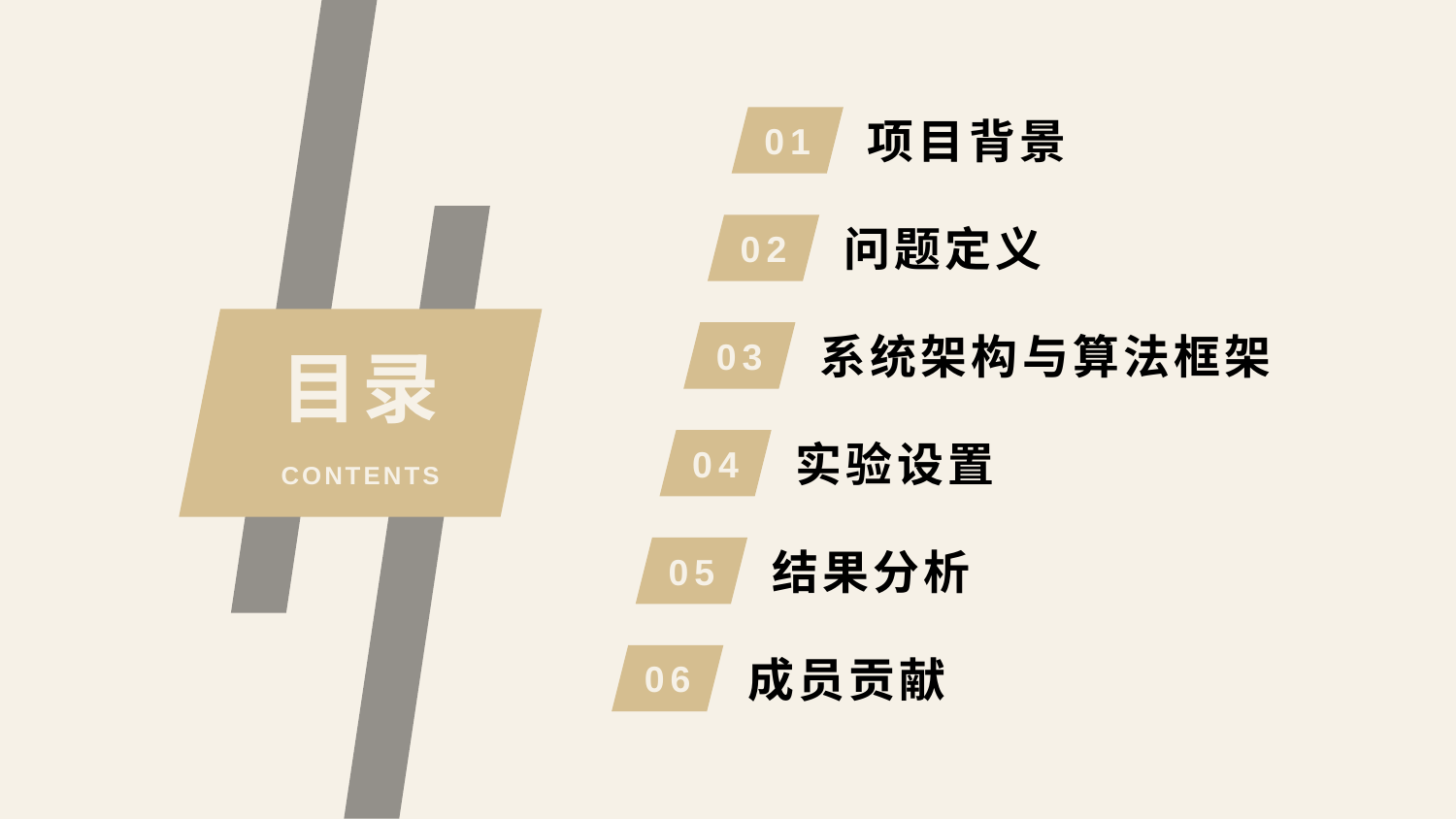

项目背景

01
问题定义

02

系统架构与算法框架

03
目录
实验设置

04
CONTENTS
结果分析

05
成员贡献

06